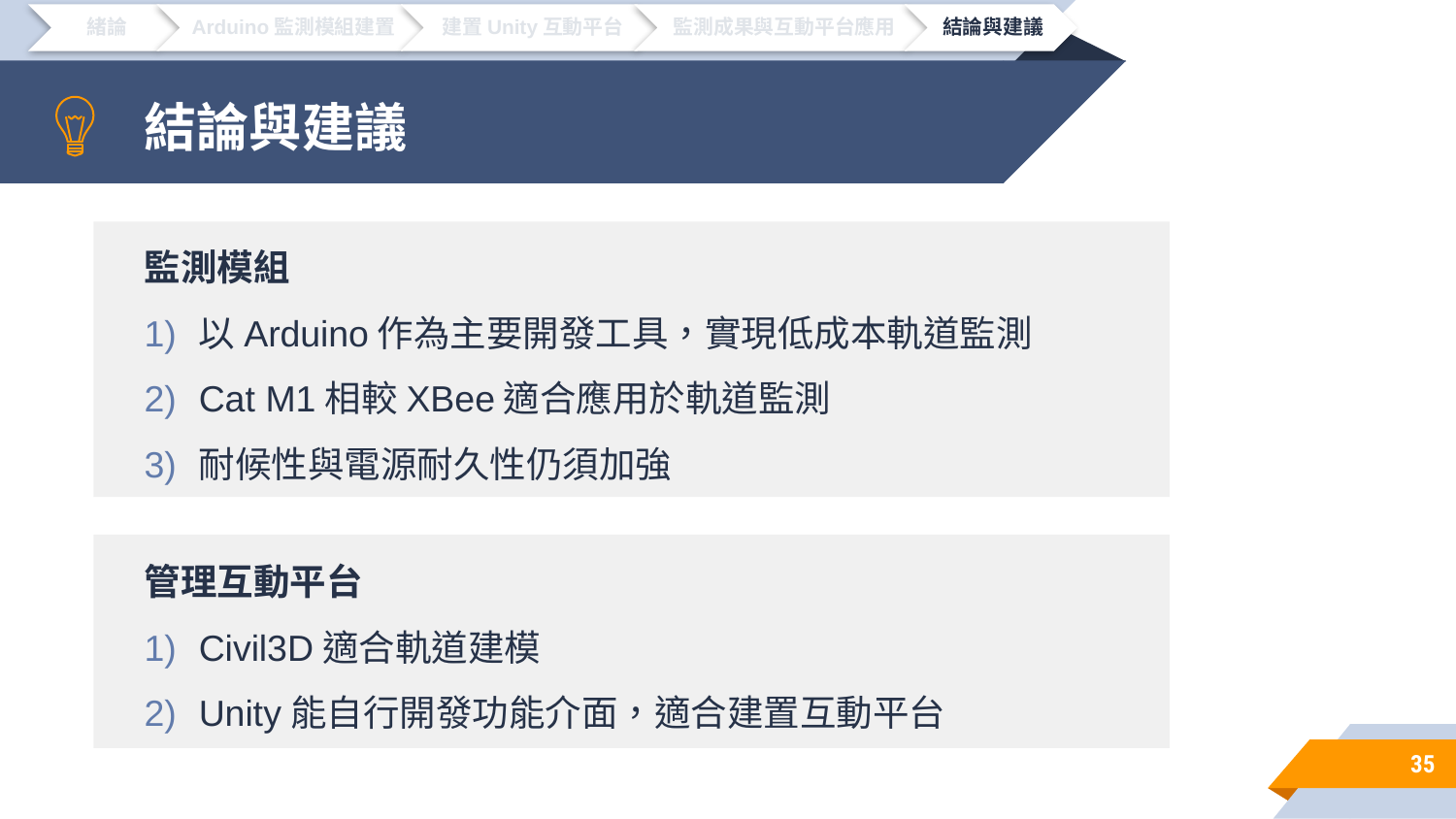

緒論
Arduino監測模組建置
建置Unity互動平台
監測成果與互動平台應用
結論與建議
# 結論與建議

監測模組
以Arduino作為主要開發工具，實現低成本軌道監測
Cat M1相較XBee適合應用於軌道監測
耐候性與電源耐久性仍須加強
管理互動平台
Civil3D適合軌道建模
Unity能自行開發功能介面，適合建置互動平台

35